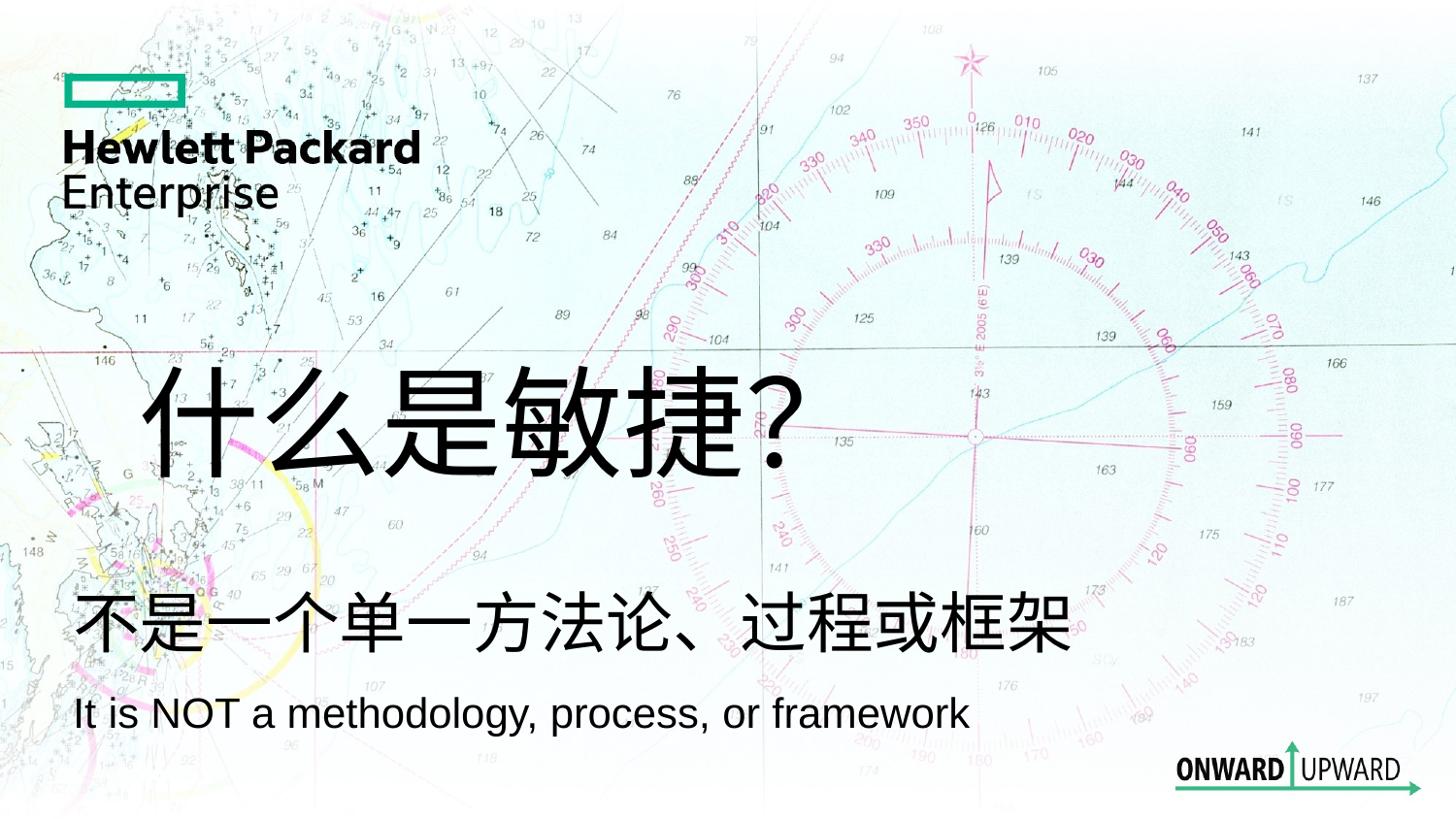

# 什么是敏捷？
不是一个单一方法论、过程或框架
It is NOT a methodology, process, or framework